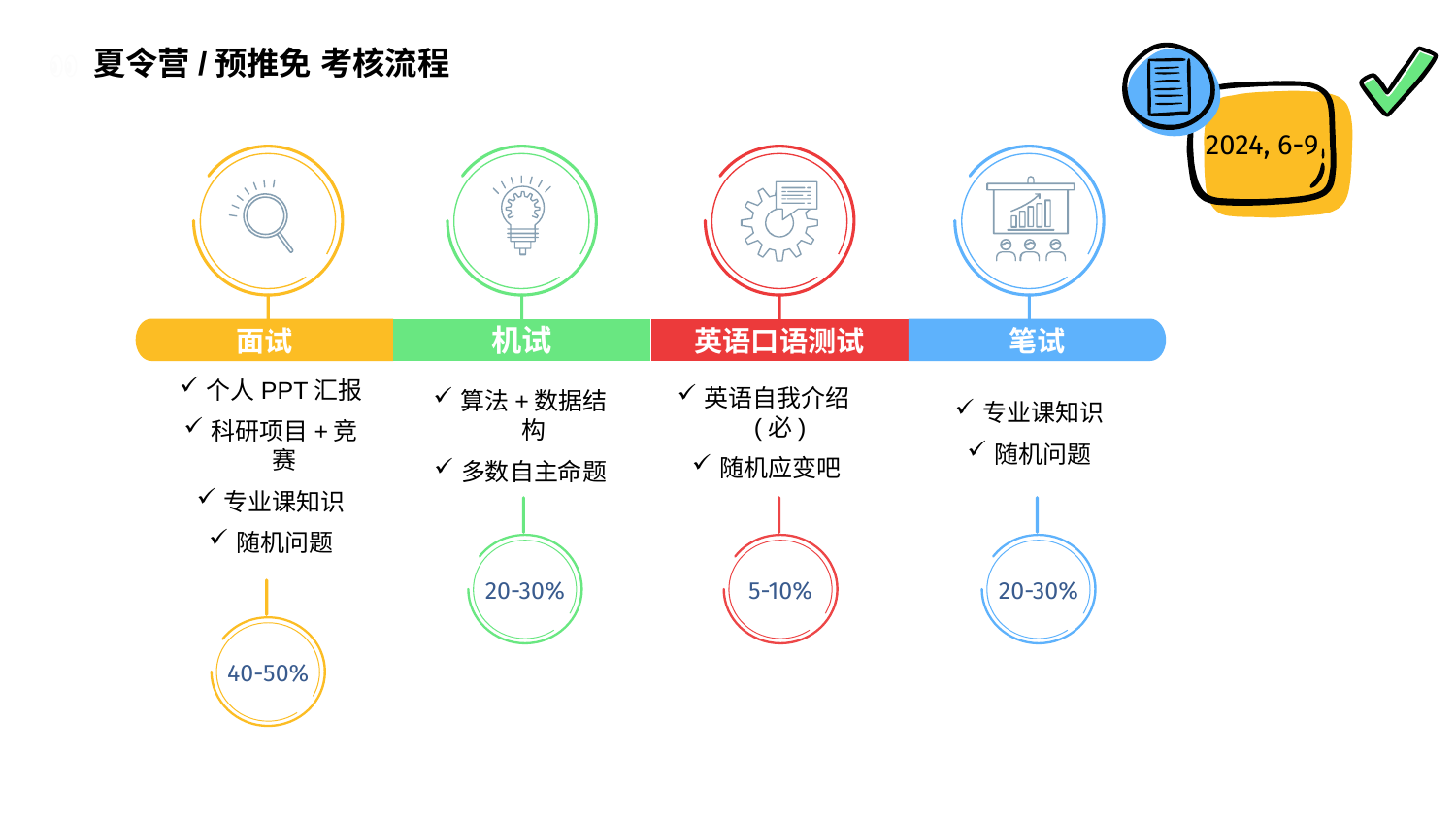

👀 夏令营/预推免 考核流程

2024, 6-9

面试

机试

英语口语测试

笔试
算法+数据结构
多数自主命题
个人PPT汇报
科研项目+竞赛
专业课知识
随机问题
英语自我介绍(必)
随机应变吧
专业课知识
随机问题

20-30%
5-10%
20-30%

40-50%